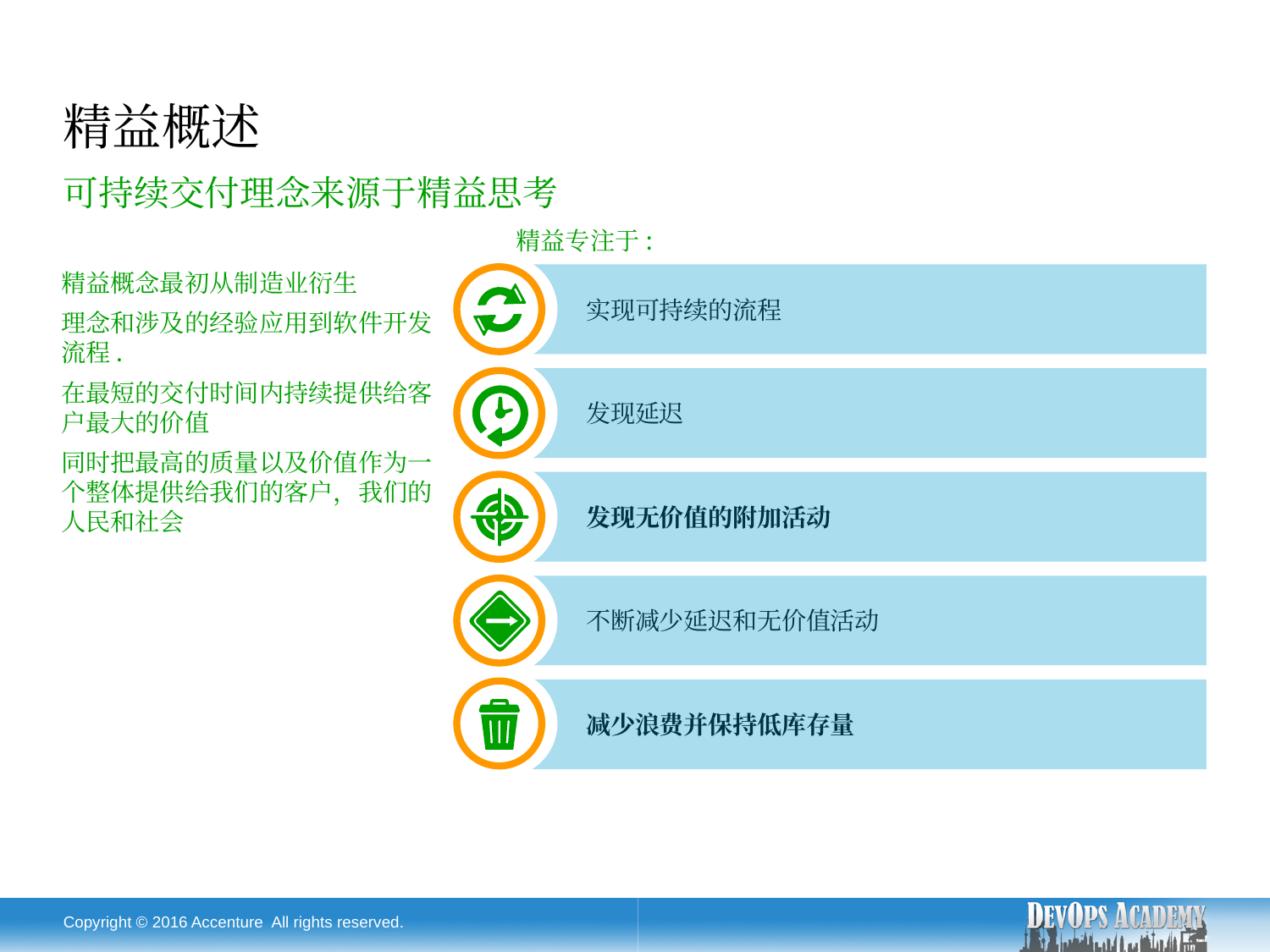

# 精益概述
可持续交付理念来源于精益思考
精益专注于:

精益概念最初从制造业衍生
理念和涉及的经验应用到软件开发流程.
在最短的交付时间内持续提供给客户最大的价值
同时把最高的质量以及价值作为一个整体提供给我们的客户，我们的人民和社会

实现可持续的流程

发现延迟

发现无价值的附加活动

不断减少延迟和无价值活动

减少浪费并保持低库存量

Copyright © 2016 Accenture  All rights reserved.